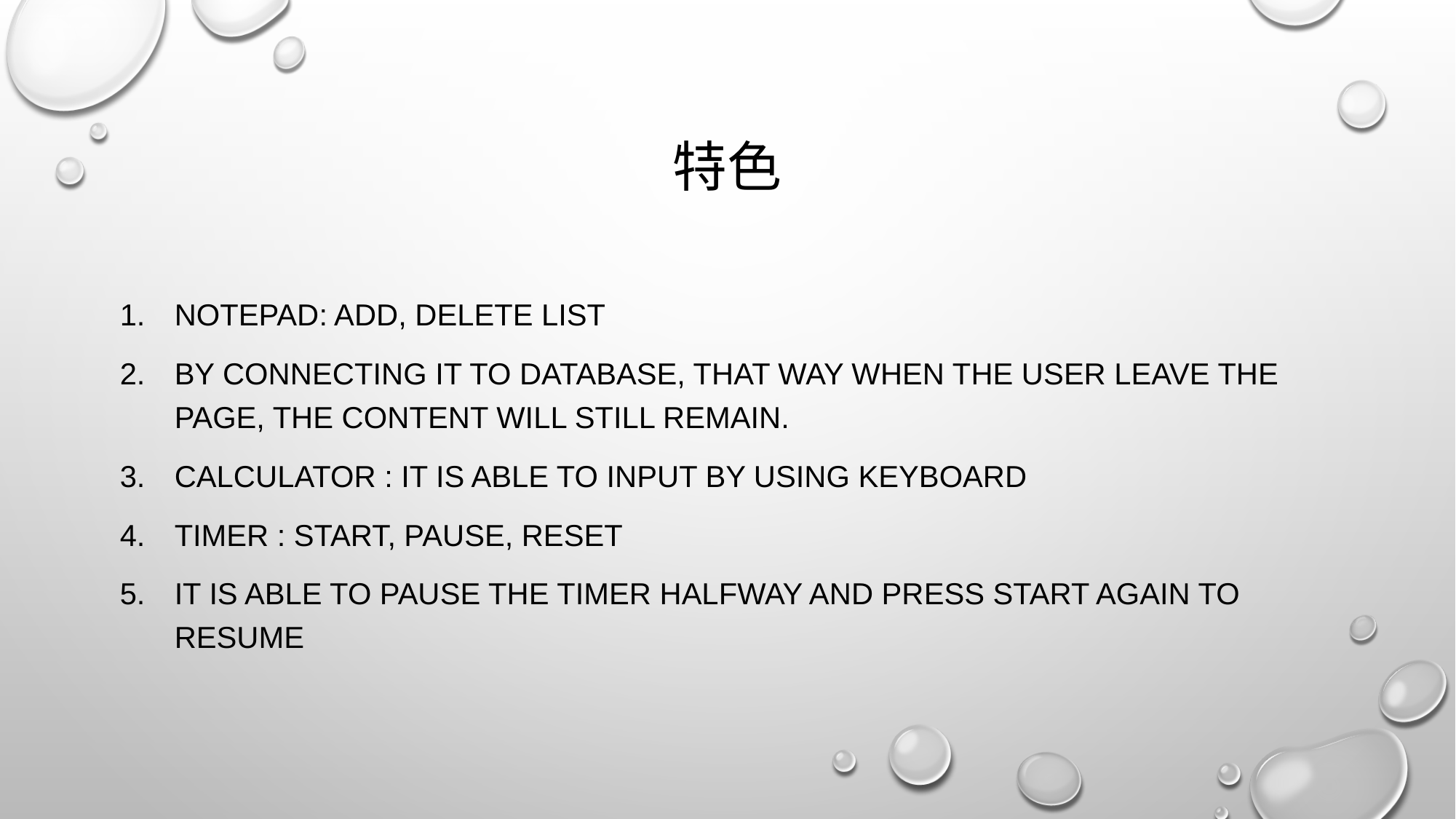

# 特色
Notepad: add, delete list
By connecting it to database, that way when the user leave the page, the content will still remain.
Calculator : it is able to input by using keyboard
Timer : start, pause, reset
It is able to pause the timer halfway and press start again to resume